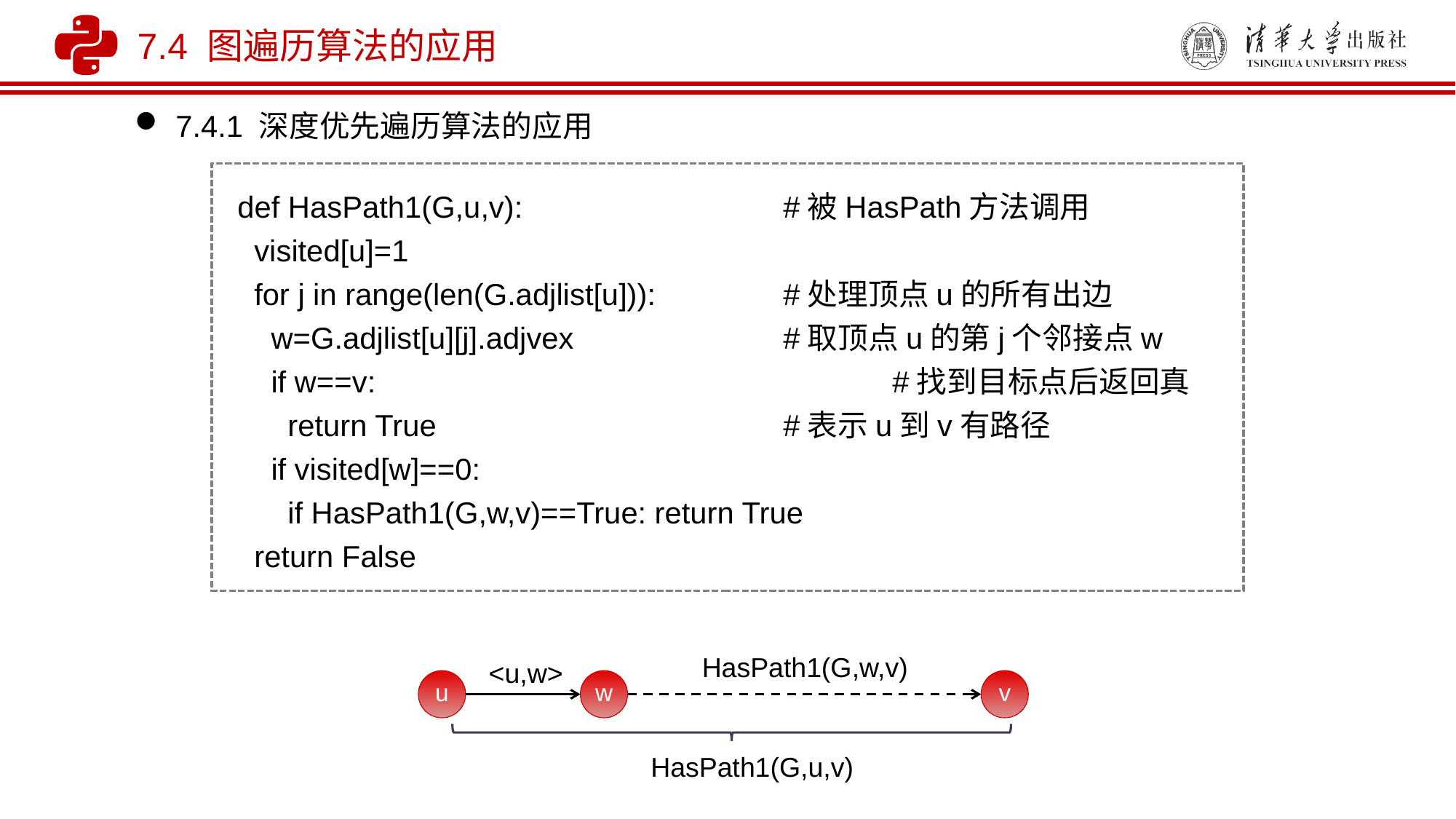

7.4 图遍历算法的应用
7.4.1 深度优先遍历算法的应用
def HasPath1(G,u,v):                    	#被HasPath方法调用
  visited[u]=1
  for j in range(len(G.adjlist[u])):    	#处理顶点u的所有出边
    w=G.adjlist[u][j].adjvex            	#取顶点u的第j个邻接点w
    if w==v:		    			#找到目标点后返回真
      return True	    			#表示u到v有路径
    if visited[w]==0:
      if HasPath1(G,w,v)==True: return True
  return False

HasPath1(G,w,v)
<u,w>
u
w
v
HasPath1(G,u,v)